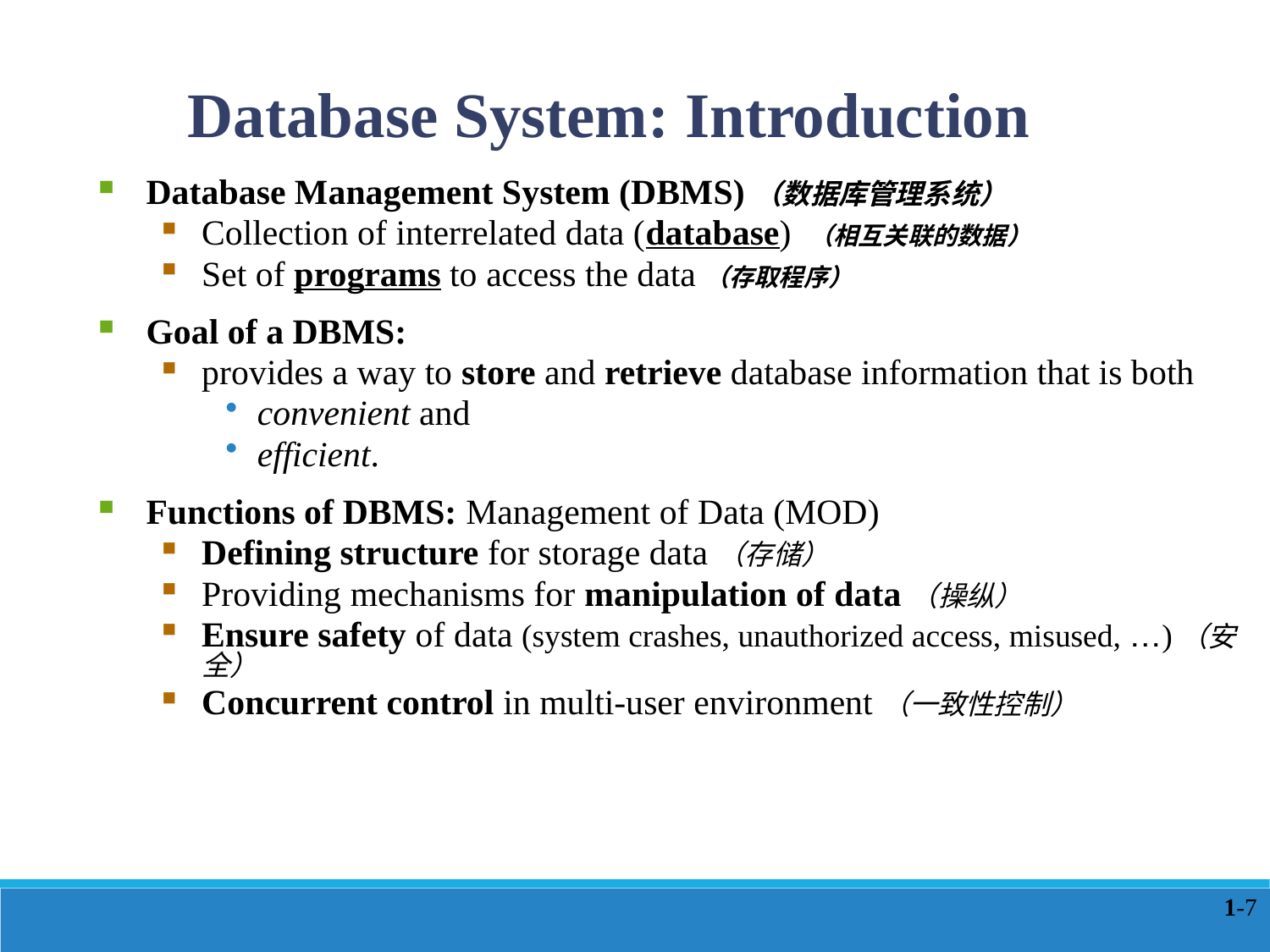

Database System: Introduction
Database Management System (DBMS)（数据库管理系统）
Collection of interrelated data (database) （相互关联的数据）
Set of programs to access the data（存取程序）
Goal of a DBMS:
provides a way to store and retrieve database information that is both
convenient and
efficient.
Functions of DBMS: Management of Data (MOD)
Defining structure for storage data（存储）
Providing mechanisms for manipulation of data（操纵）
Ensure safety of data (system crashes, unauthorized access, misused, …)（安全）
Concurrent control in multi-user environment（一致性控制）

1-7